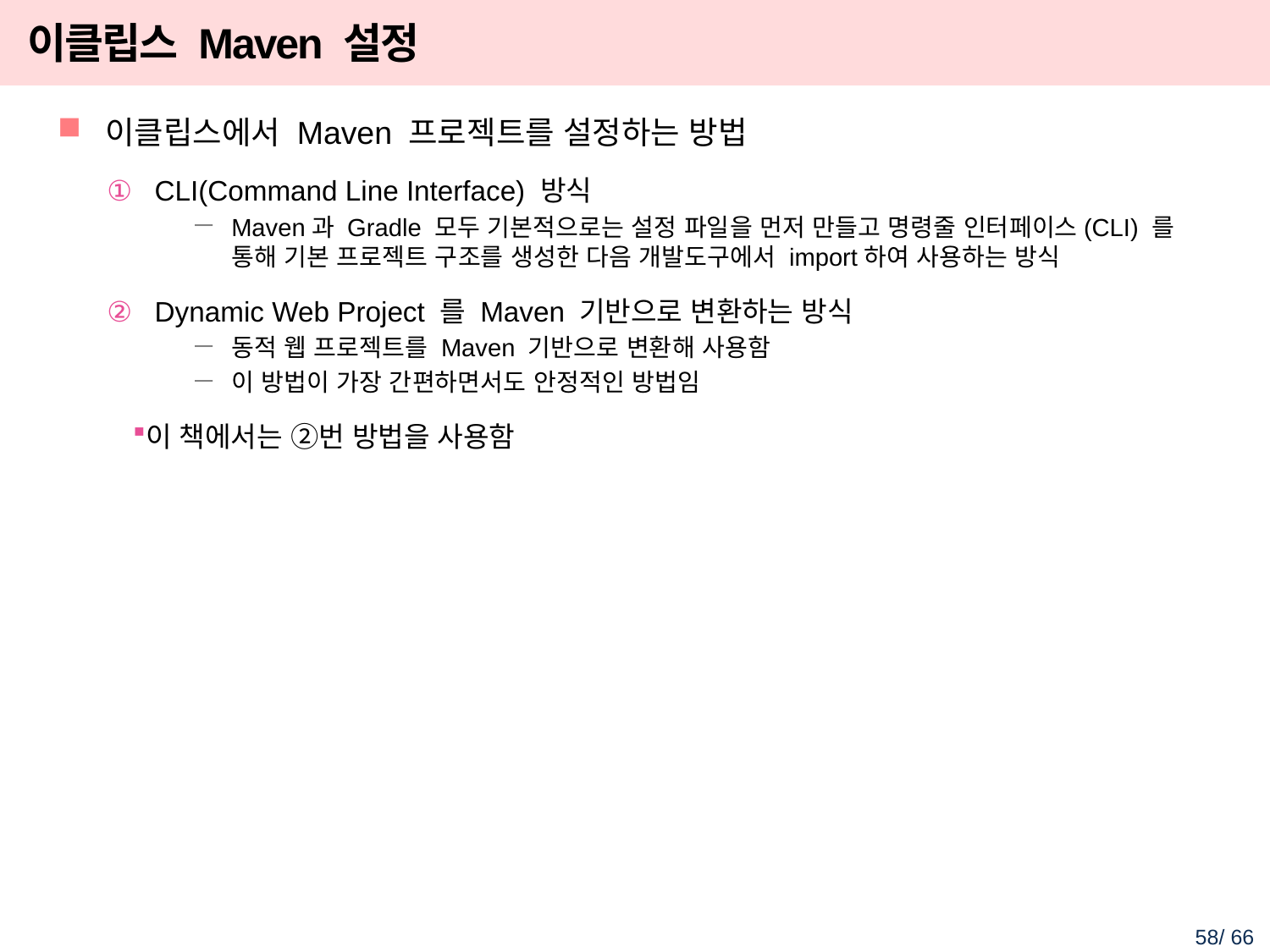

# 이클립스 Maven 설정
이클립스에서 Maven 프로젝트를 설정하는 방법
CLI(Command Line Interface) 방식
Maven과 Gradle 모두 기본적으로는 설정 파일을 먼저 만들고 명령줄 인터페이스(CLI) 를 통해 기본 프로젝트 구조를 생성한 다음 개발도구에서 import하여 사용하는 방식
Dynamic Web Project 를 Maven 기반으로 변환하는 방식
동적 웹 프로젝트를 Maven 기반으로 변환해 사용함
이 방법이 가장 간편하면서도 안정적인 방법임
이 책에서는 ②번 방법을 사용함